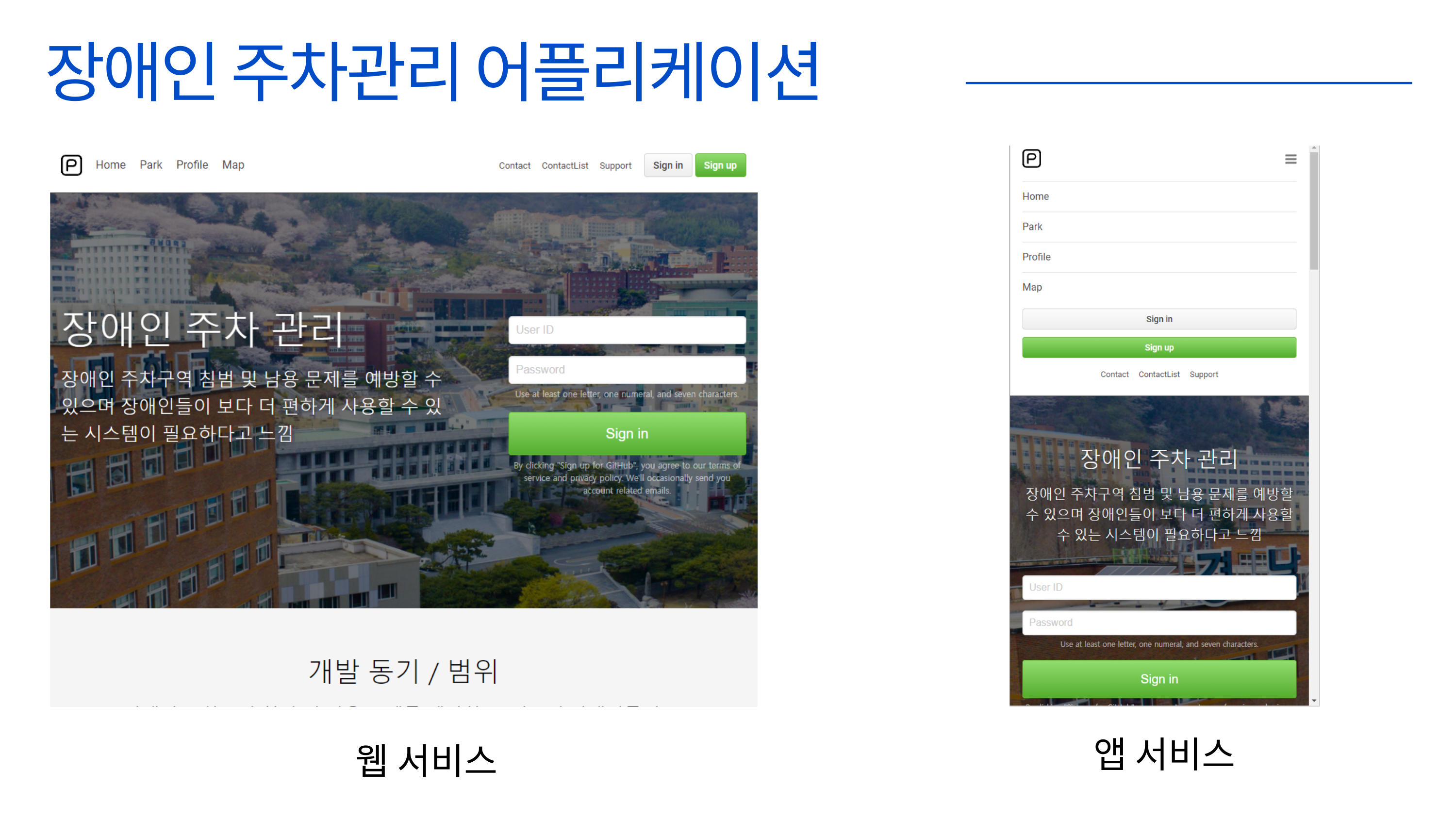

장애인 주차관리 어플리케이션

앱 서비스
웹 서비스